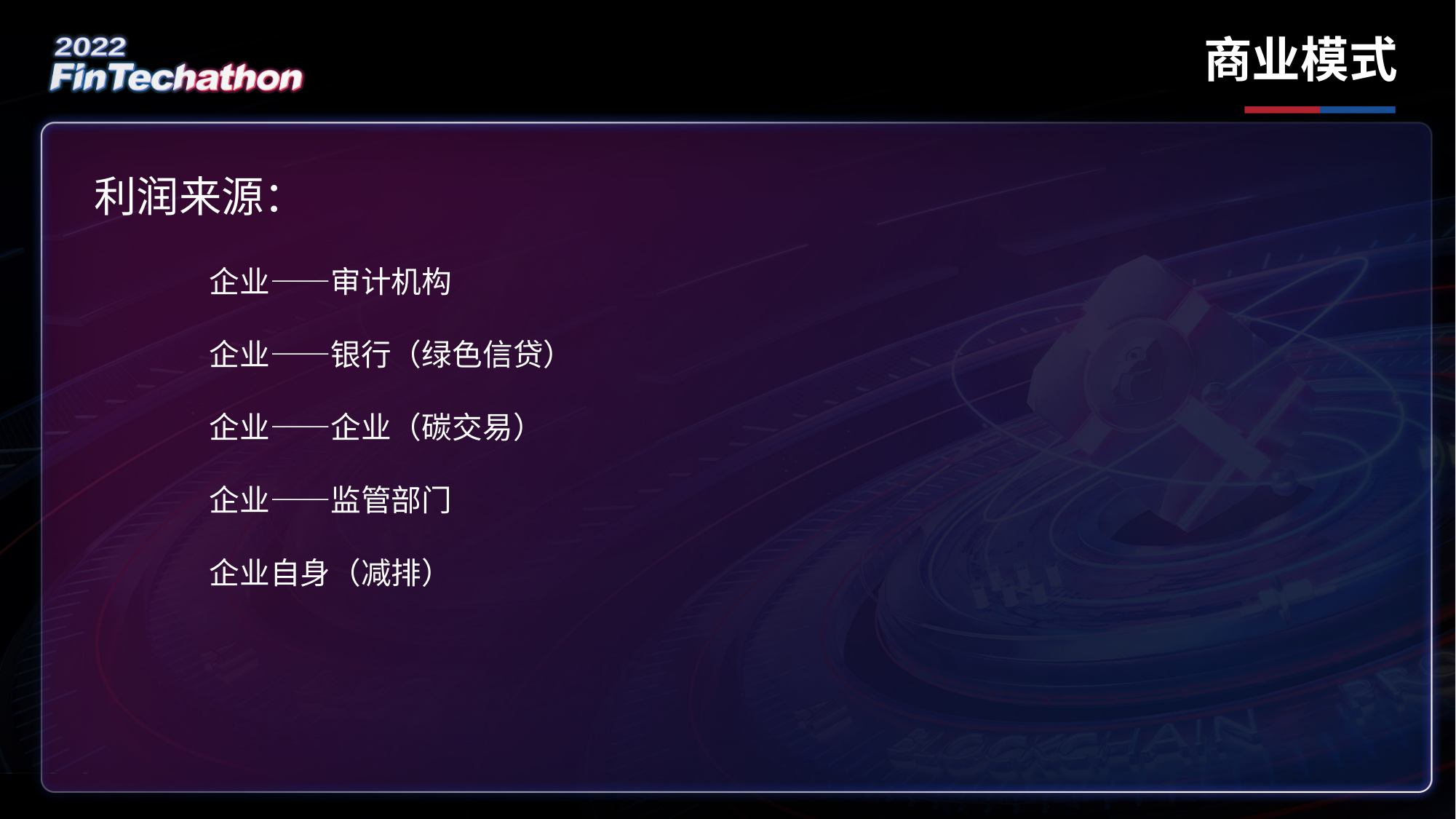

商业模式
利润来源：
企业——审计机构

企业——银行（绿色信贷）

企业——企业（碳交易）

企业——监管部门

企业自身（减排）